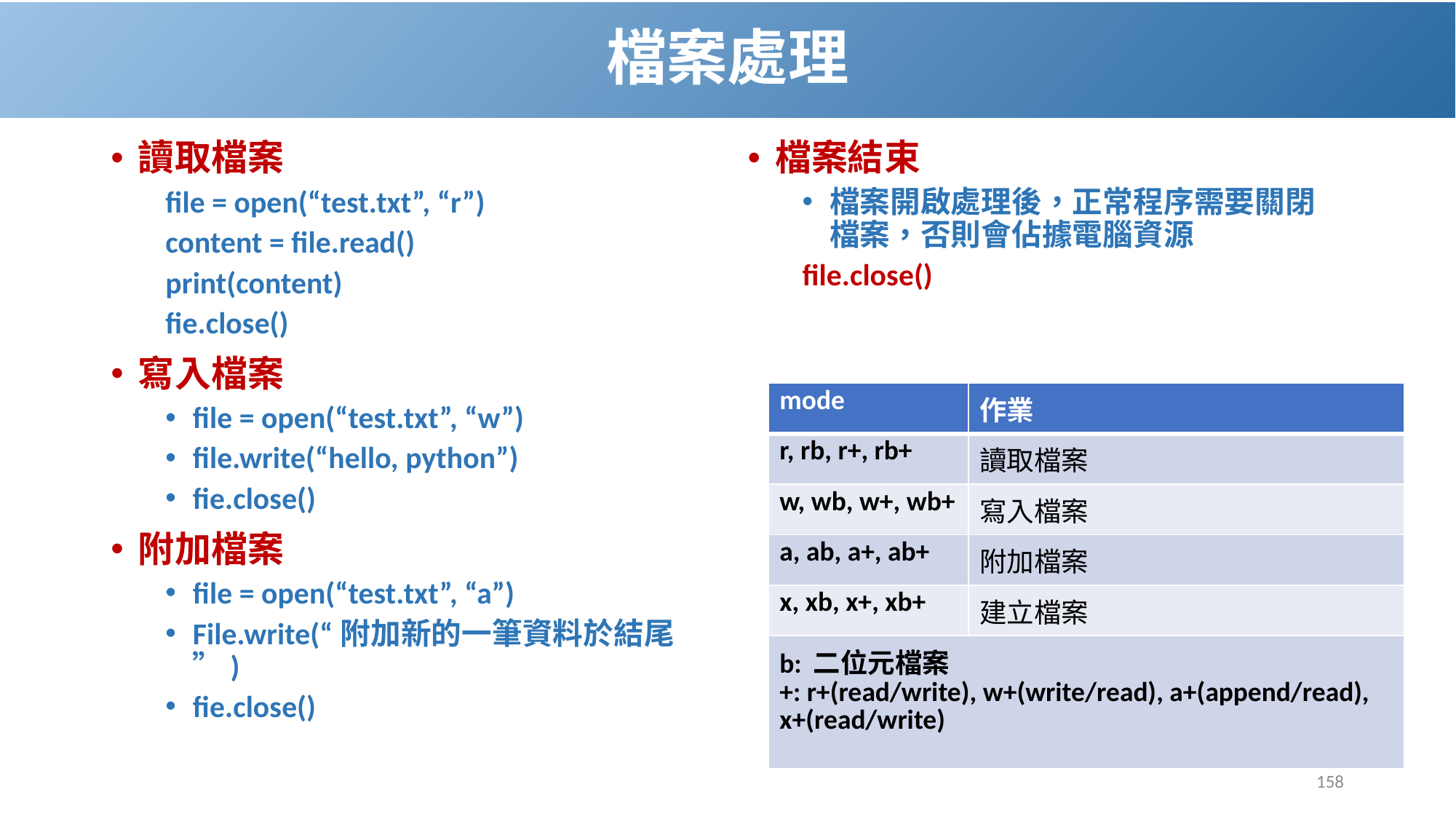

# 檔案處理
讀取檔案
file = open(“test.txt”, “r”)
content = file.read()
print(content)
fie.close()
寫入檔案
file = open(“test.txt”, “w”)
file.write(“hello, python”)
fie.close()
附加檔案
file = open(“test.txt”, “a”)
File.write(“附加新的一筆資料於結尾”)
fie.close()

檔案結束
檔案開啟處理後，正常程序需要關閉檔案，否則會佔據電腦資源
file.close()
| mode | 作業 |
| --- | --- |
| r, rb, r+, rb+ | 讀取檔案 |
| w, wb, w+, wb+ | 寫入檔案 |
| a, ab, a+, ab+ | 附加檔案 |
| x, xb, x+, xb+ | 建立檔案 |
| b: 二位元檔案 +: r+(read/write), w+(write/read), a+(append/read), x+(read/write) |  |
158